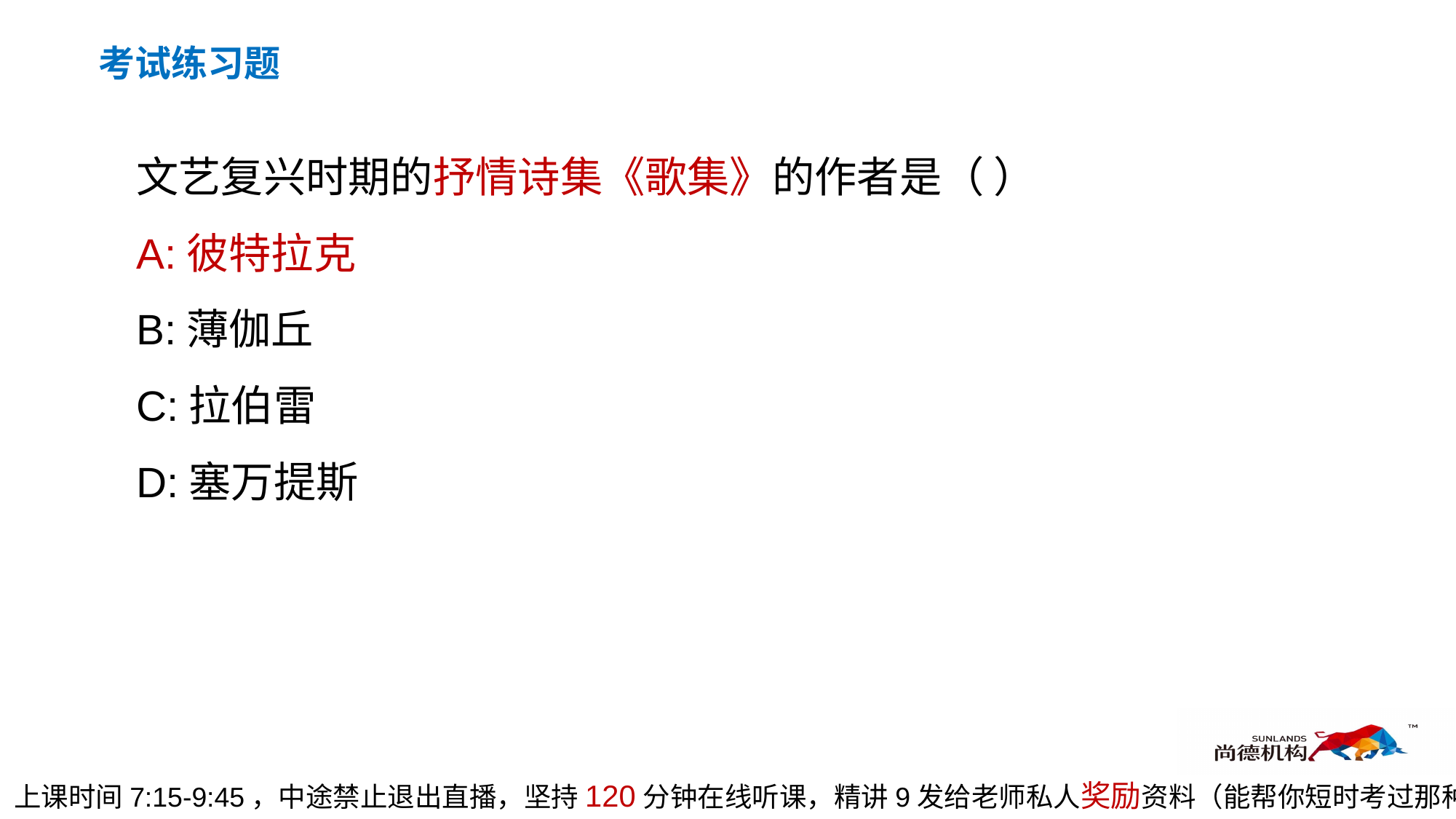

考试练习题
文艺复兴时期的抒情诗集《歌集》的作者是（ ）
A:彼特拉克
B:薄伽丘
C:拉伯雷
D:塞万提斯